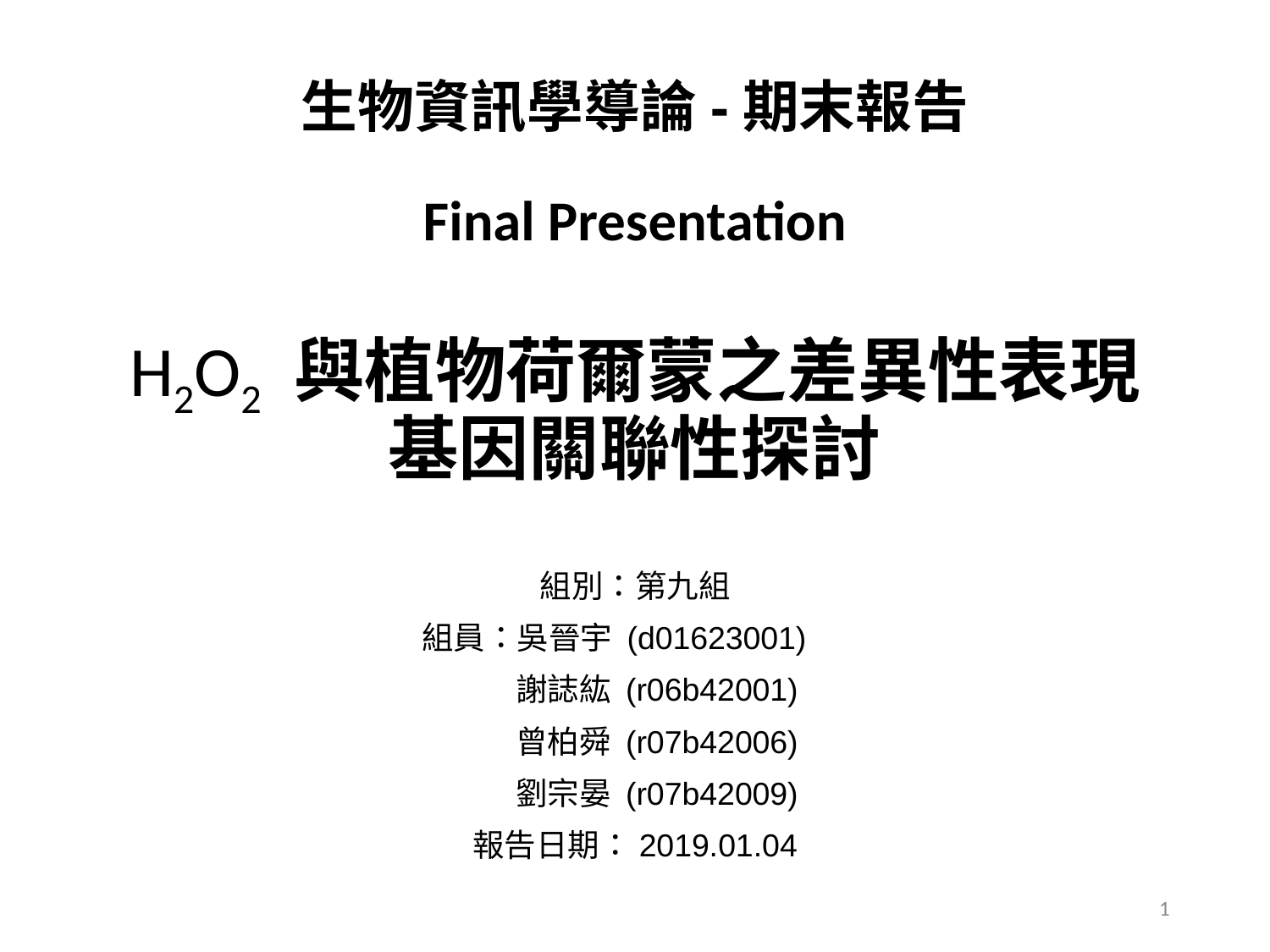

生物資訊學導論-期末報告
Final Presentation
# H2O2 與植物荷爾蒙之差異性表現基因關聯性探討
組別：第九組
組員：吳晉宇 (d01623001)
            謝誌紘 (r06b42001)
            曾柏舜 (r07b42006)
            劉宗晏 (r07b42009)
報告日期：2019.01.04
1